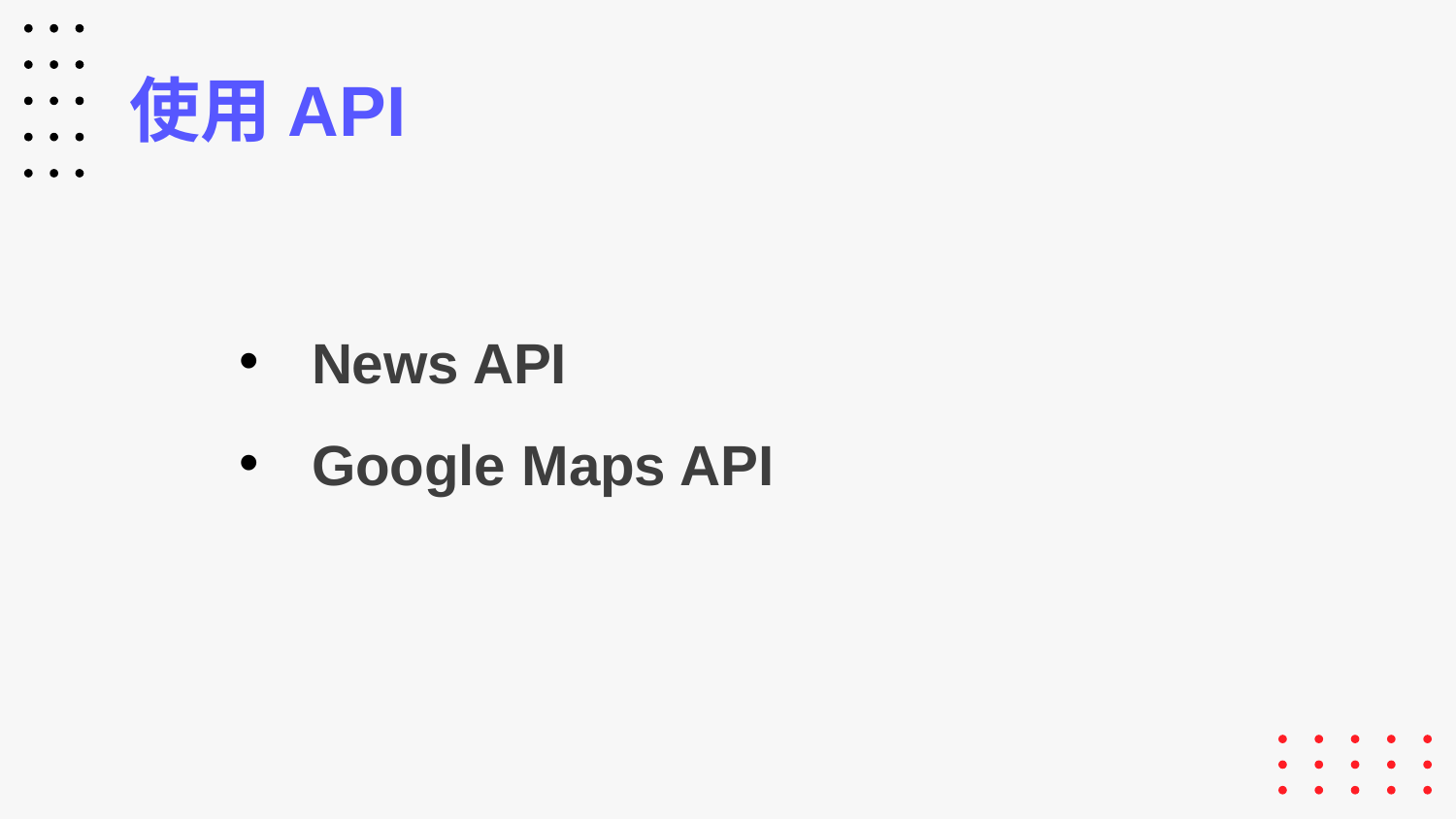

# 使用API
News API
Google Maps API